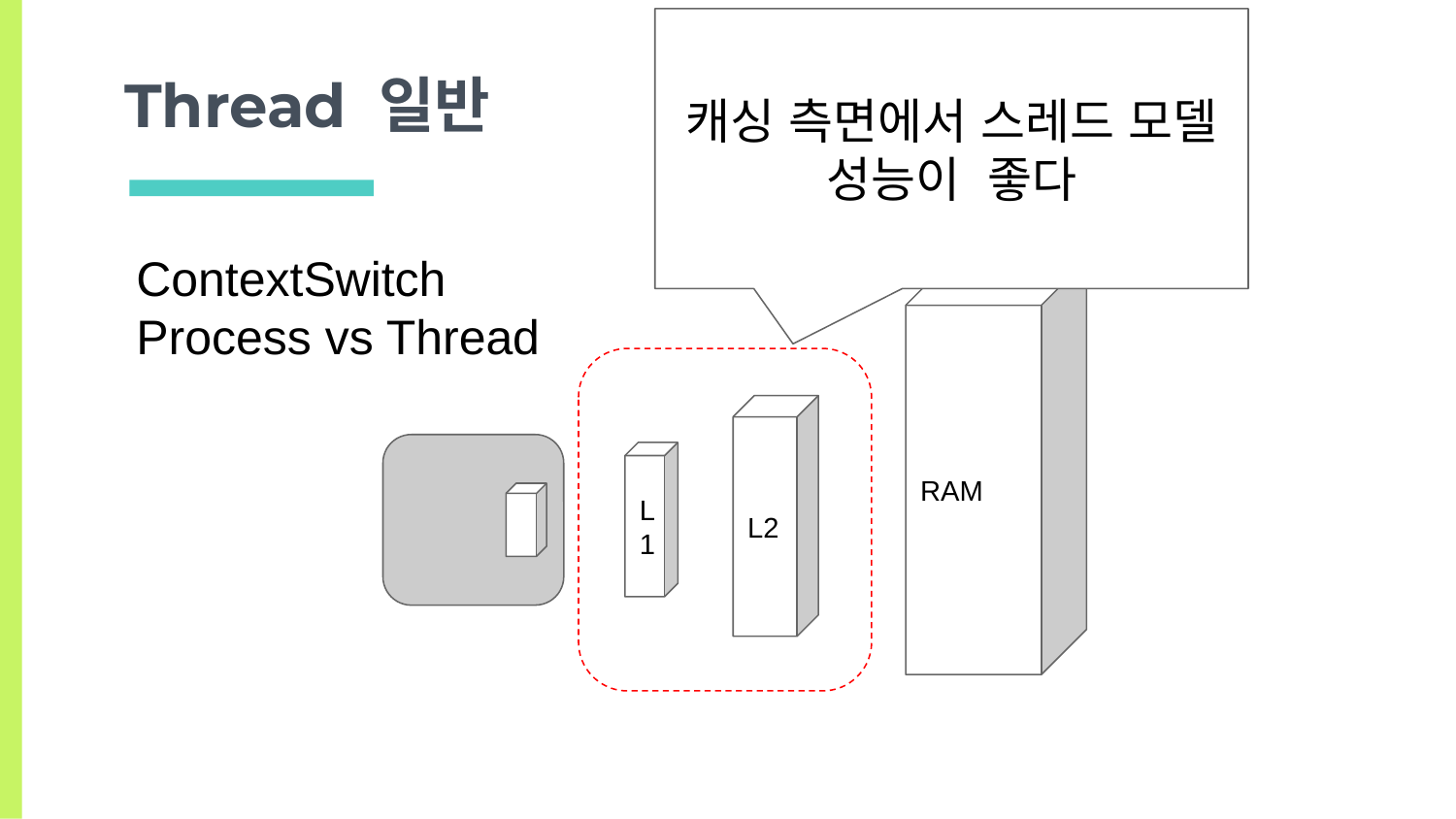

# Thread 일반
캐싱 측면에서 스레드 모델 성능이  좋다
ContextSwitch
Process vs Thread
RAM

L2

L1